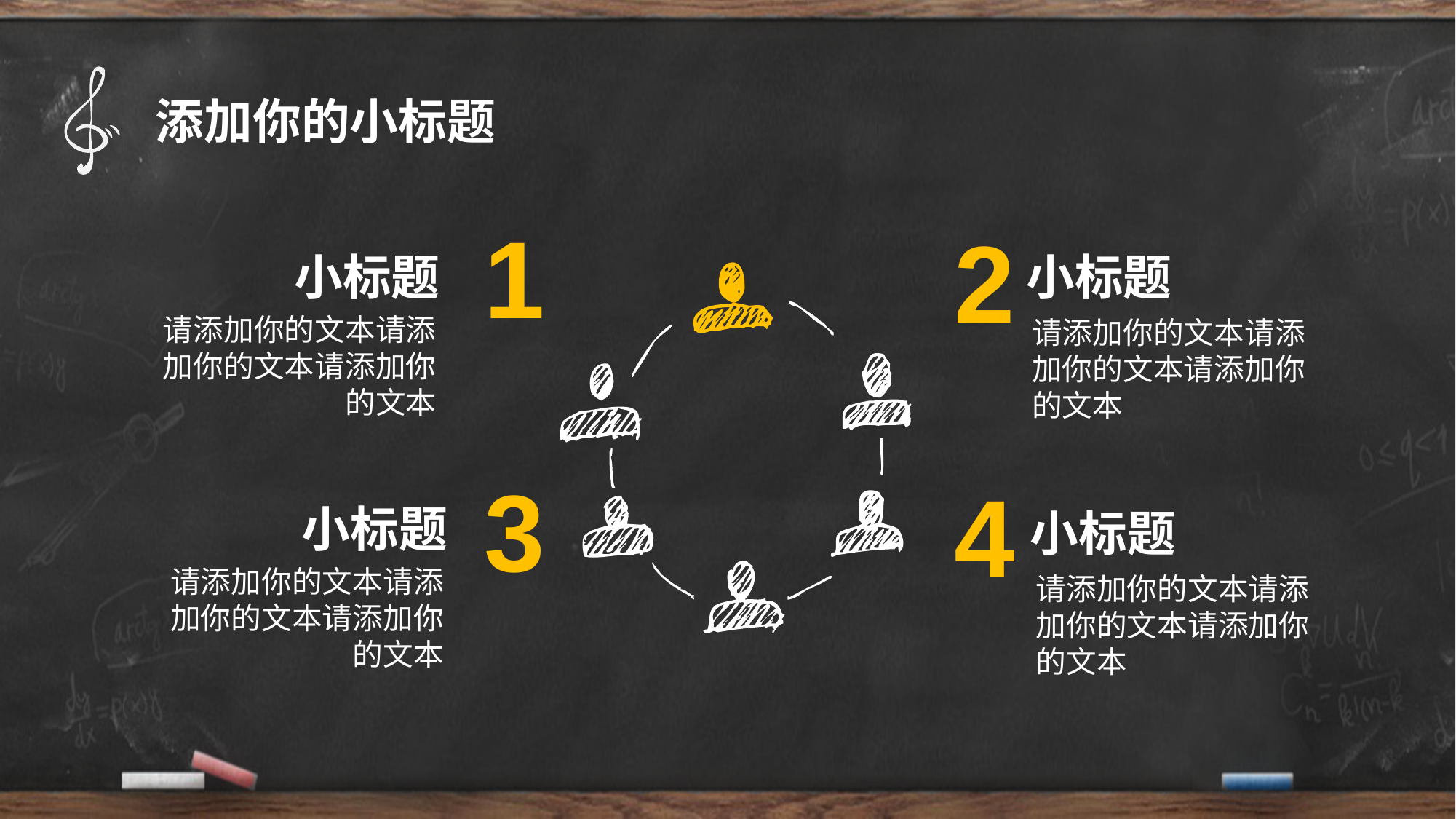

添加你的小标题
1
2
小标题
小标题

请添加你的文本请添加你的文本请添加你的文本

请添加你的文本请添加你的文本请添加你的文本

3
4
小标题
小标题
请添加你的文本请添加你的文本请添加你的文本

请添加你的文本请添加你的文本请添加你的文本